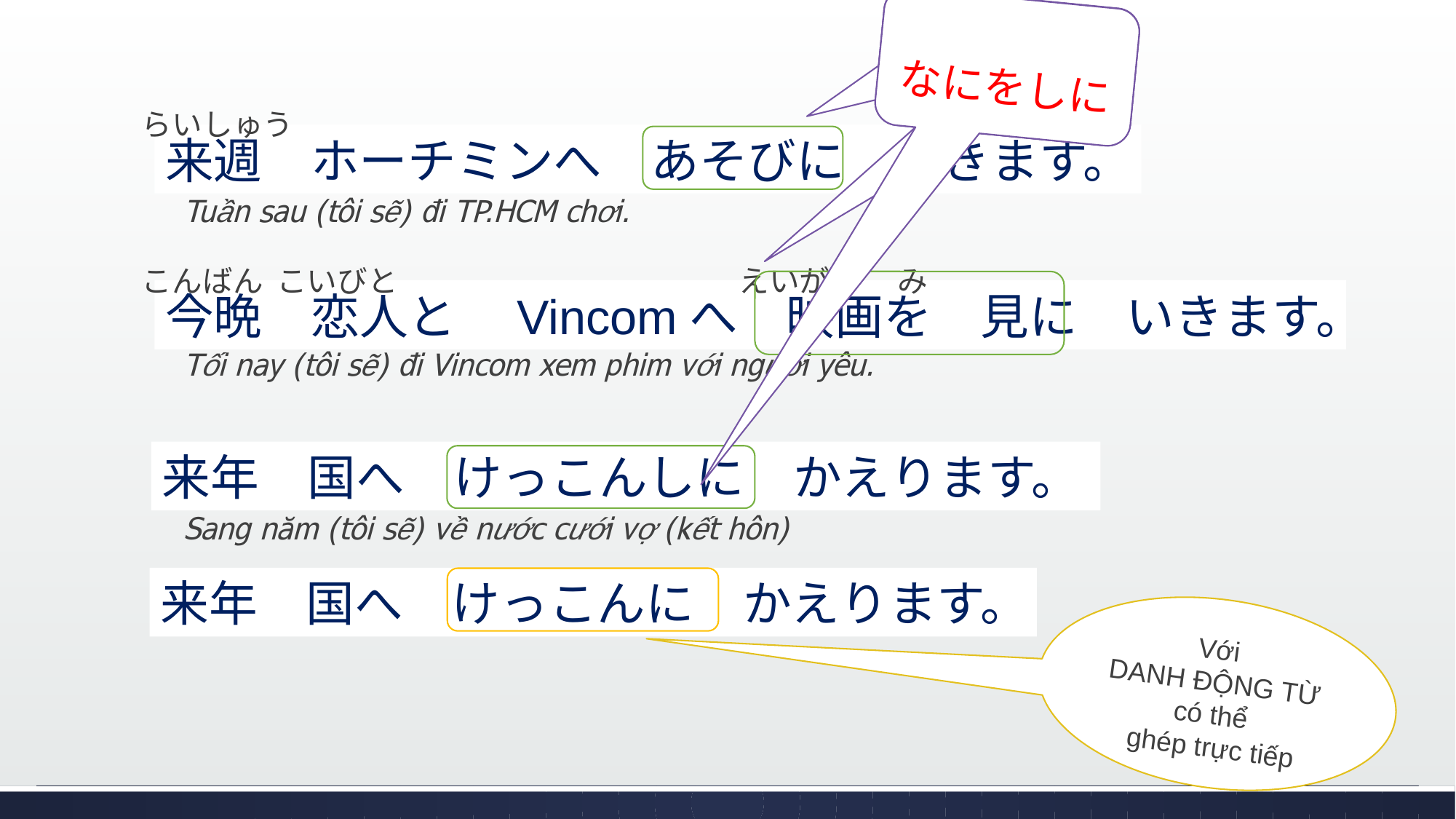

なにをしに
らいしゅう
来週　ホーチミンへ　あそびに　いきます。

Tuần sau (tôi sẽ) đi TP.HCM chơi.
こんばん  こいびと　　　　　　　　　          えいが          み

今晩　恋人と　Vincomへ　映画を　見に　いきます。
Tối nay (tôi sẽ) đi Vincom xem phim với người yêu.
来年　国へ　けっこんしに　かえります。

Sang năm (tôi sẽ) về nước cưới vợ (kết hôn)
来年　国へ　けっこんに　かえります。

Với
DANH ĐỘNG TỪ
có thể
ghép trực tiếp